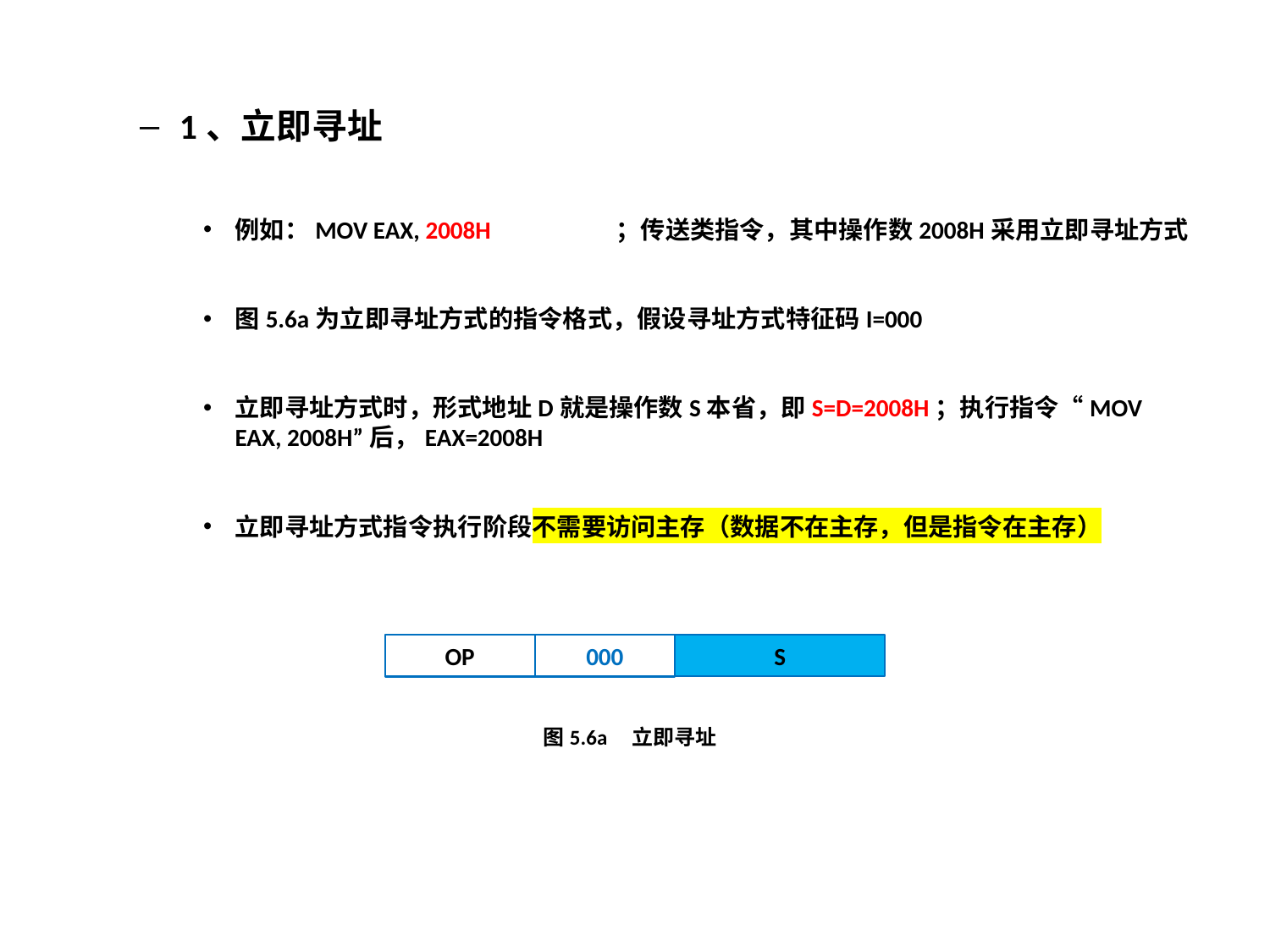

1、立即寻址

例如：MOV EAX, 2008H	；传送类指令，其中操作数2008H采用立即寻址方式

图5.6a为立即寻址方式的指令格式，假设寻址方式特征码I=000

立即寻址方式时，形式地址D就是操作数S本省，即S=D=2008H；执行指令“MOV EAX, 2008H”后，EAX=2008H

立即寻址方式指令执行阶段不需要访问主存（数据不在主存，但是指令在主存）
S
OP
000
图5.6a    立即寻址